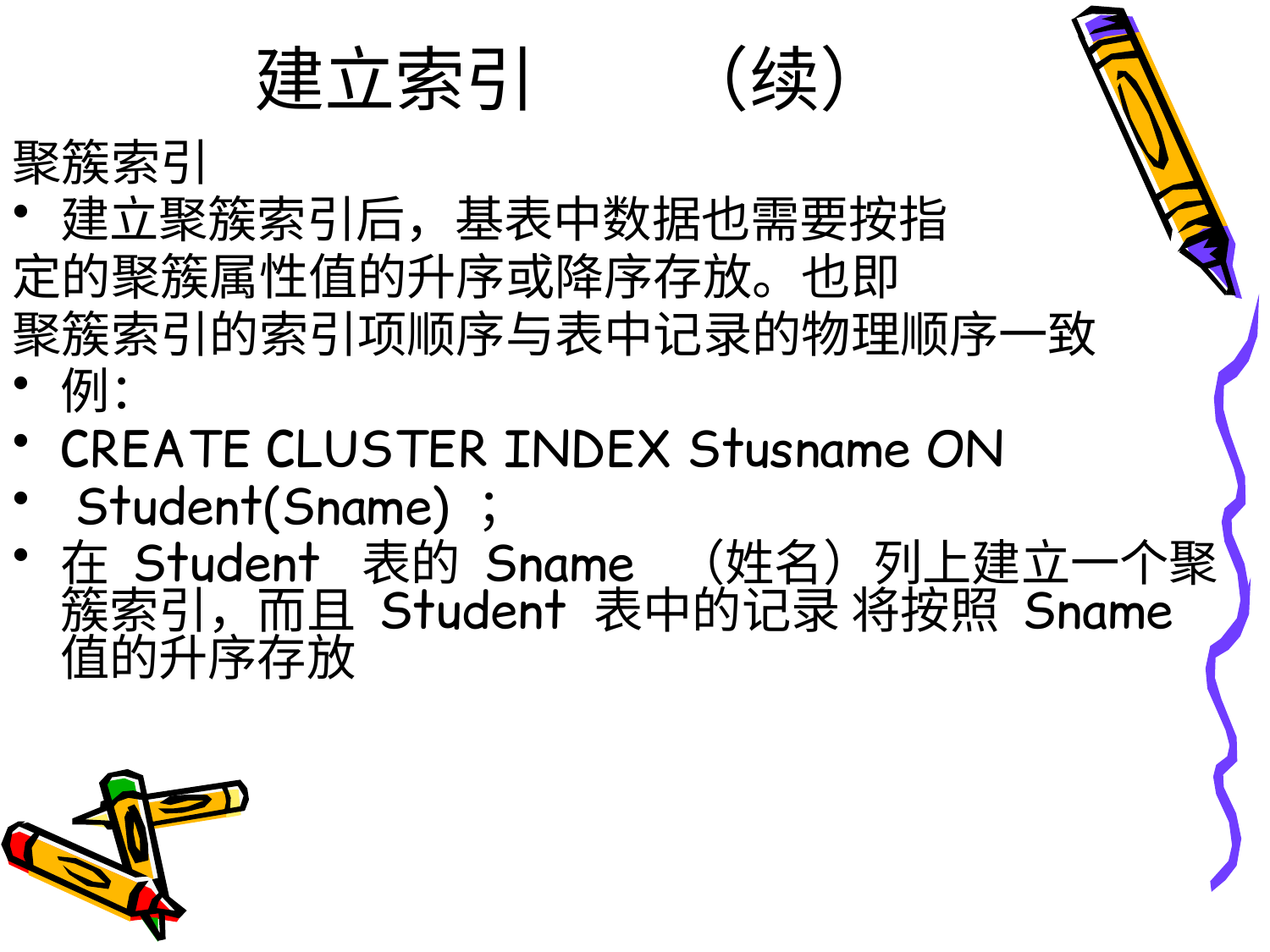

# 建立索引         （续）
聚簇索引
建立聚簇索引后，基表中数据也需要按指
定的聚簇属性值的升序或降序存放。也即
聚簇索引的索引项顺序与表中记录的物理顺序一致
例：
CREATE CLUSTER INDEX Stusname ON
 Student(Sname) ；
在 Student  表的 Sname  （姓名）列上建立一个聚簇索引，而且 Student 表中的记录 将按照 Sname  值的升序存放